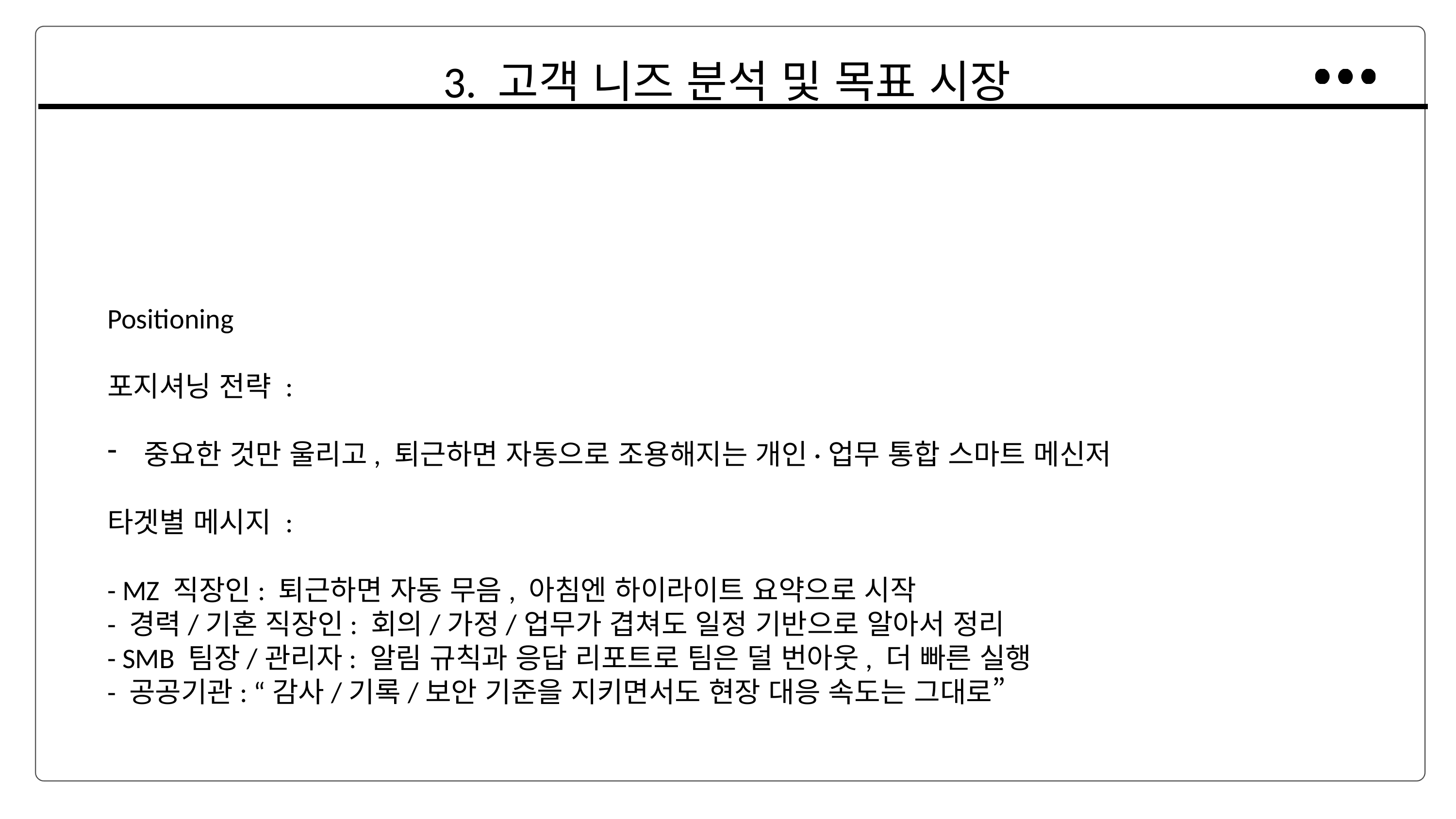

3. 고객 니즈 분석 및 목표 시장

Positioning

포지셔닝 전략 :

중요한 것만 울리고, 퇴근하면 자동으로 조용해지는 개인·업무 통합 스마트 메신저

타겟별 메시지 :

- MZ 직장인: 퇴근하면 자동 무음, 아침엔 하이라이트 요약으로 시작
- 경력/기혼 직장인: 회의/가정/업무가 겹쳐도 일정 기반으로 알아서 정리
- SMB 팀장/관리자: 알림 규칙과 응답 리포트로 팀은 덜 번아웃, 더 빠른 실행
- 공공기관: “감사/기록/보안 기준을 지키면서도 현장 대응 속도는 그대로”